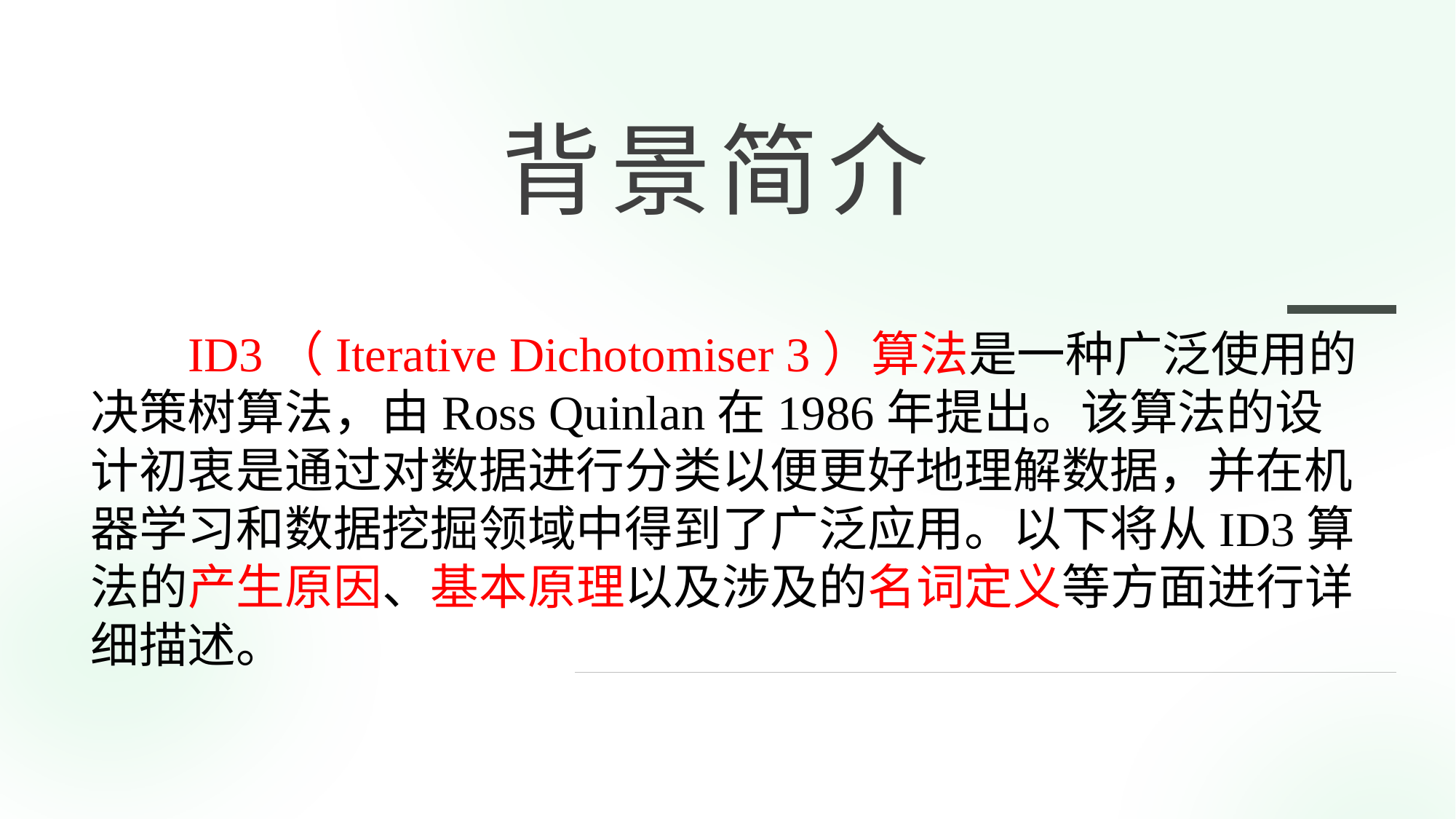

背景简介
        ID3（Iterative Dichotomiser 3）算法是一种广泛使用的决策树算法，由Ross Quinlan在1986年提出。该算法的设计初衷是通过对数据进行分类以便更好地理解数据，并在机器学习和数据挖掘领域中得到了广泛应用。以下将从ID3算法的产生原因、基本原理以及涉及的名词定义等方面进行详细描述。